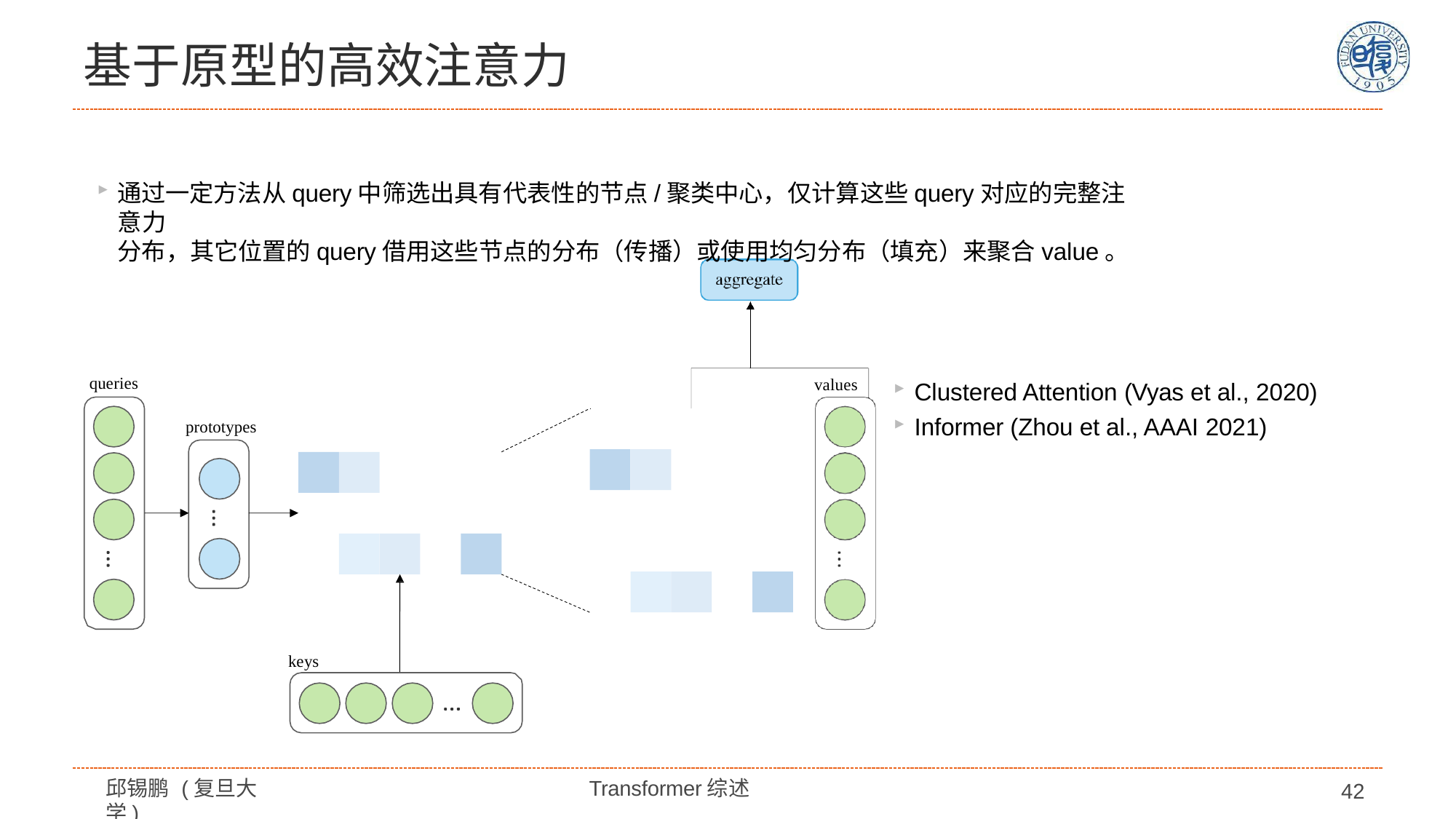

# 基于原型的高效注意力
通过一定方法从query中筛选出具有代表性的节点/聚类中心，仅计算这些query对应的完整注意力
分布，其它位置的query借用这些节点的分布（传播）或使用均匀分布（填充）来聚合value。

Clustered Attention (Vyas et al., 2020)
Informer (Zhou et al., AAAI 2021)
queries
values

prototypes

keys
邱锡鹏 (复旦大学)
Transformer综述
42